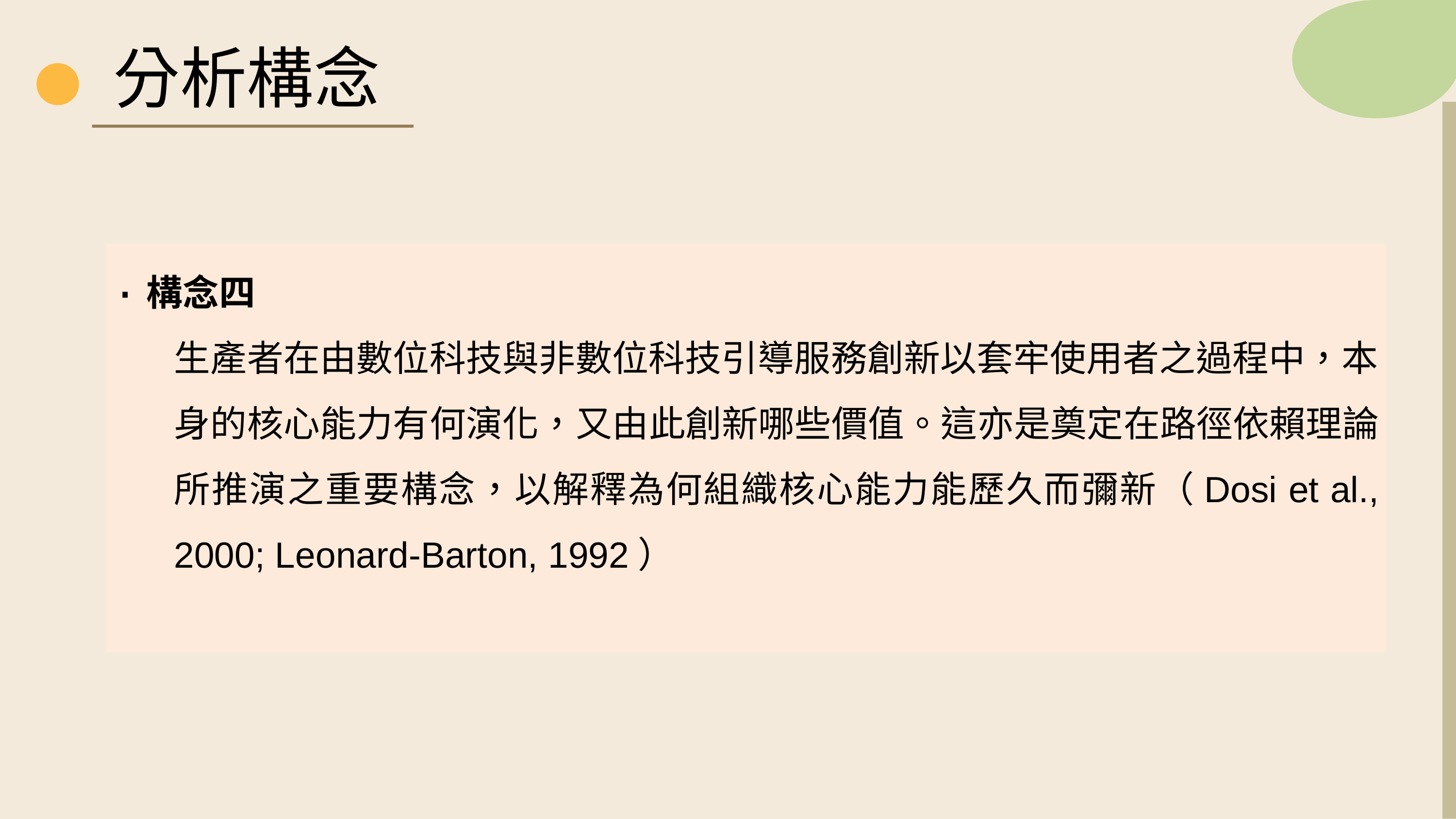

分析構念

   構念四
生產者在由數位科技與非數位科技引導服務創新以套牢使用者之過程中，本身的核心能力有何演化，又由此創新哪些價值。這亦是奠定在路徑依賴理論所推演之重要構念，以解釋為何組織核心能力能歷久而彌新（Dosi et al., 2000; Leonard-Barton, 1992）

·